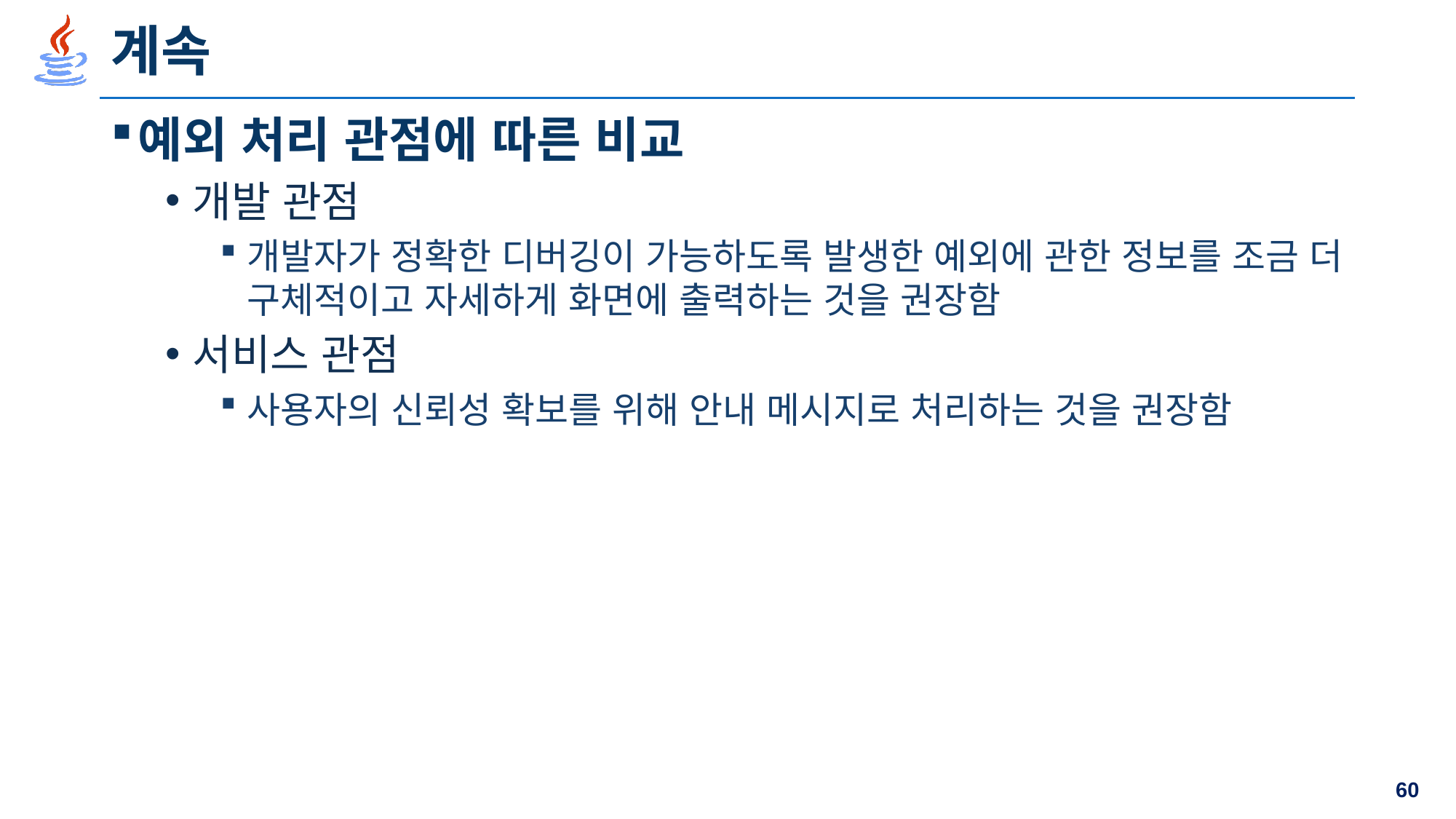

# 계속
예외 처리 관점에 따른 비교
개발 관점
개발자가 정확한 디버깅이 가능하도록 발생한 예외에 관한 정보를 조금 더 구체적이고 자세하게 화면에 출력하는 것을 권장함
서비스 관점
사용자의 신뢰성 확보를 위해 안내 메시지로 처리하는 것을 권장함
60